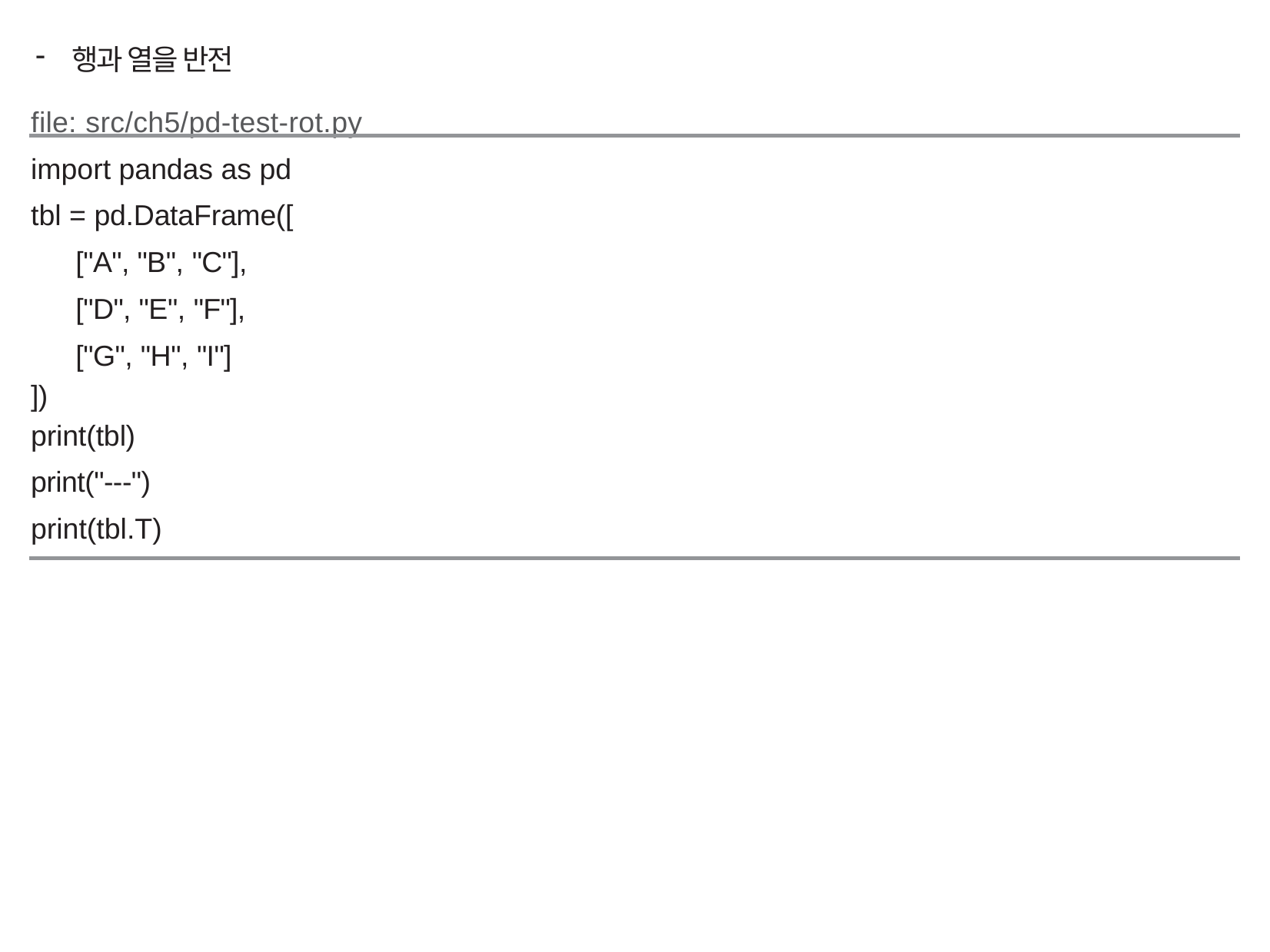

행과 열을 반전
file: src/ch5/pd-test-rot.py
import pandas as pd
tbl = pd.DataFrame([
["A", "B", "C"],
["D", "E", "F"],
["G", "H", "I"]
])
print(tbl)
print("---")
print(tbl.T)